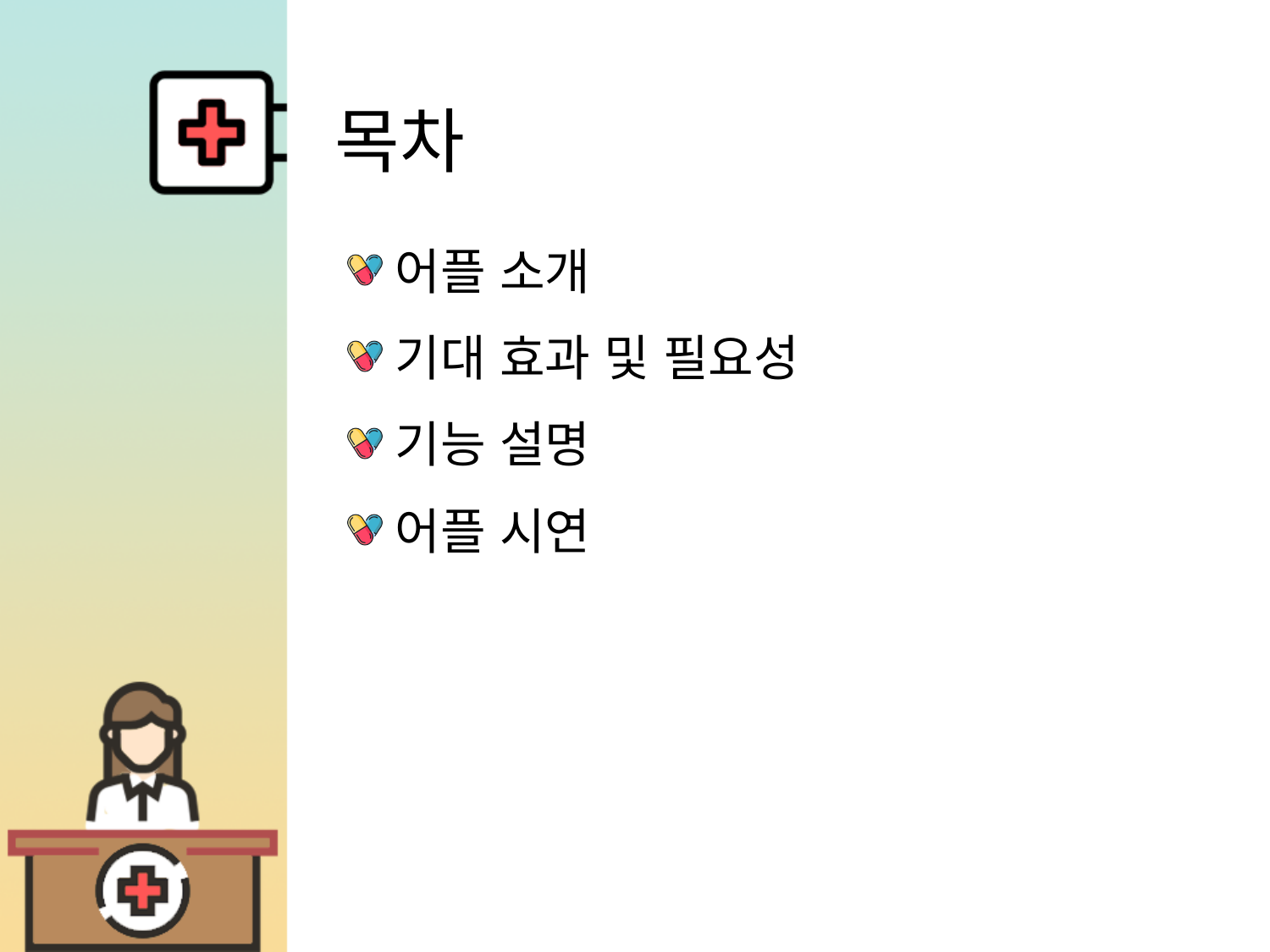

목차
어플 소개
기대 효과 및 필요성
기능 설명
어플 시연